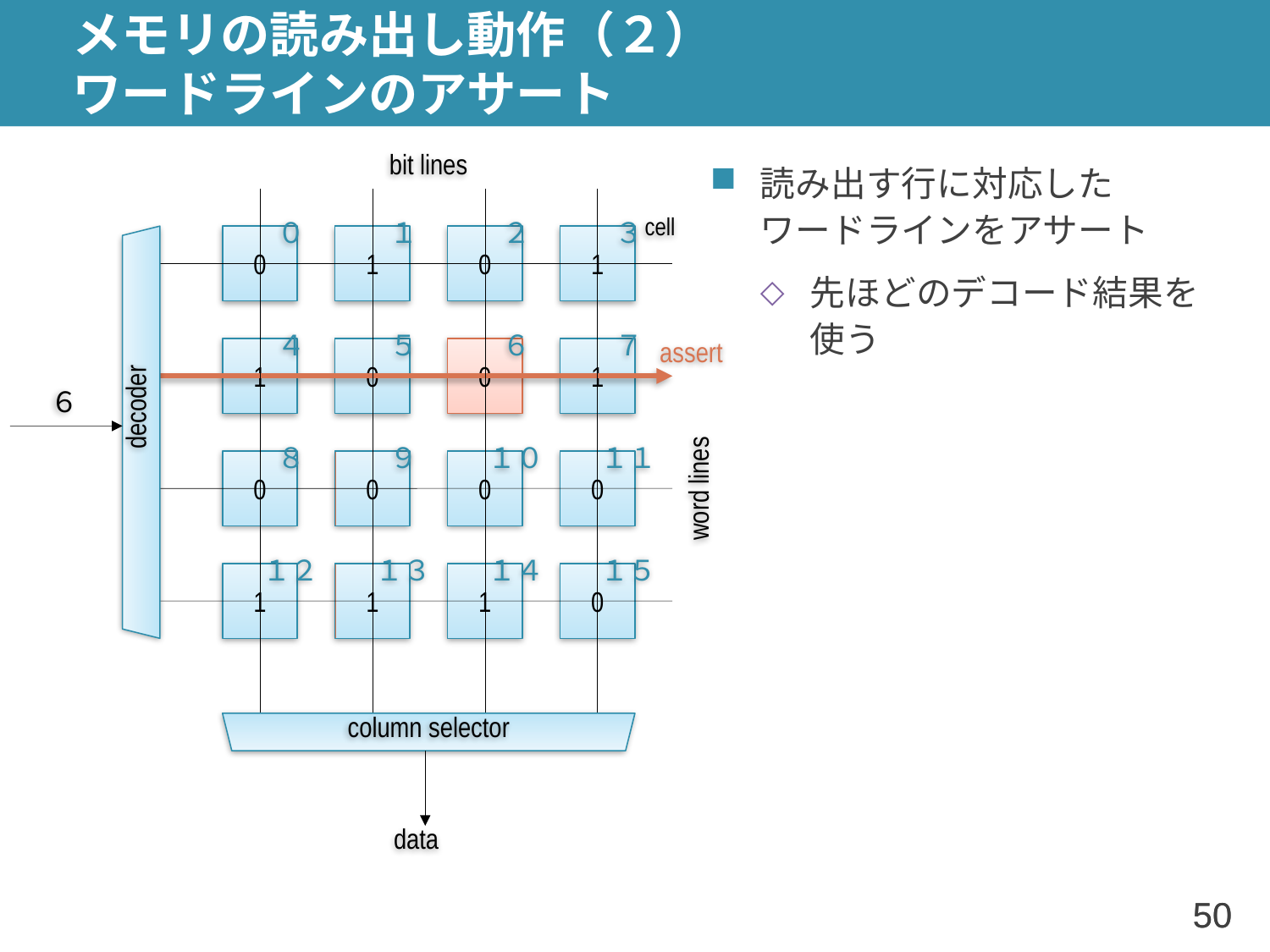

# メモリの読み出し動作（２） ワードラインのアサート
bit lines
読み出す行に対応した
ワードラインをアサート
先ほどのデコード結果を使う

cell
０
１
２
３
1
0
1
0
４
５
６
assert
７
0
0
1
1
６
decoder

８
９
１０
１１
0
0
0
0
word lines
１２
１３
１４
１５
1
1
0
1
column selector

data